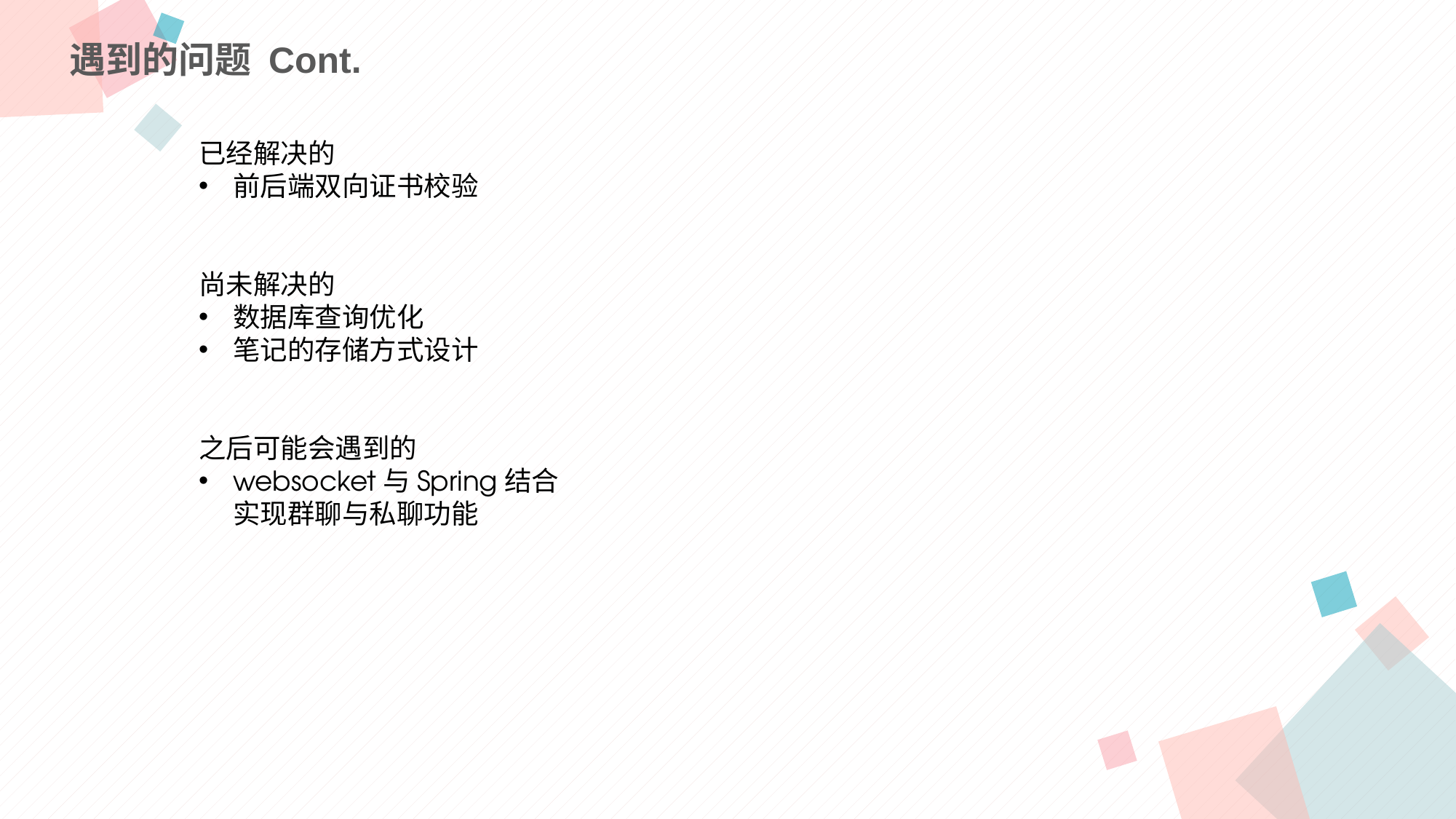

遇到的问题 Cont.
已经解决的
前后端双向证书校验

尚未解决的
数据库查询优化
笔记的存储方式设计

之后可能会遇到的
websocket与Spring结合
实现群聊与私聊功能